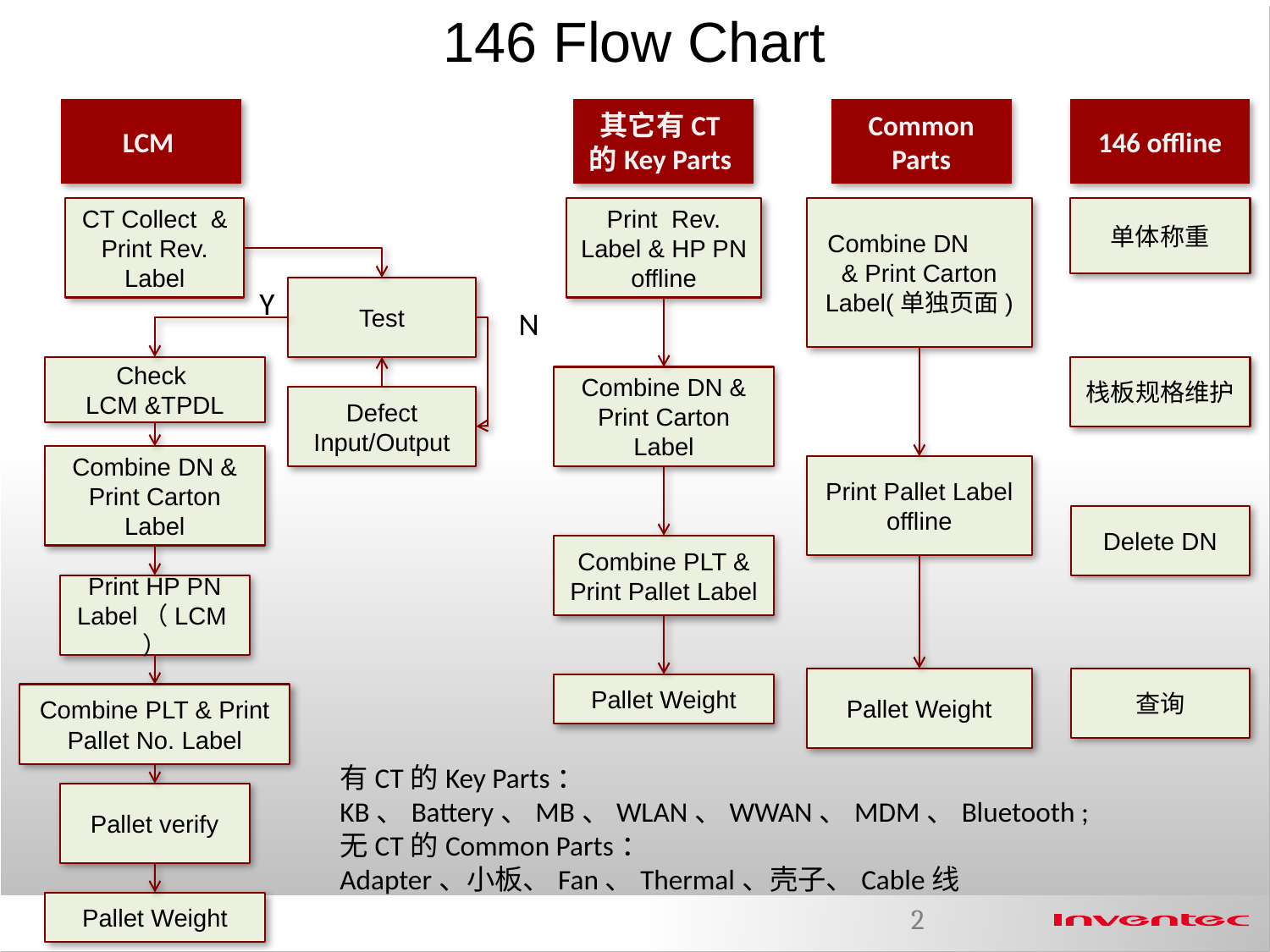

146 Flow Chart
LCM
其它有CT的Key Parts
Common Parts
146 offline
CT Collect  & Print Rev. Label
Print  Rev. Label & HP PN offline
Combine DN       & Print Carton Label(单独页面)
单体称重
Y
Test
N
Check
LCM &TPDL
栈板规格维护
Combine DN & Print Carton Label
Defect Input/Output
Combine DN & Print Carton Label
Print Pallet Label offline
Delete DN
Combine PLT & Print Pallet Label
Print HP PN Label（LCM）
查询
Pallet Weight
Pallet Weight
Combine PLT & Print Pallet No. Label
有CT的Key Parts：
KB、Battery、MB、WLAN、WWAN、MDM、Bluetooth ;
无CT的Common Parts：
Adapter、小板、Fan、Thermal、壳子、Cable线
Pallet verify
Pallet Weight